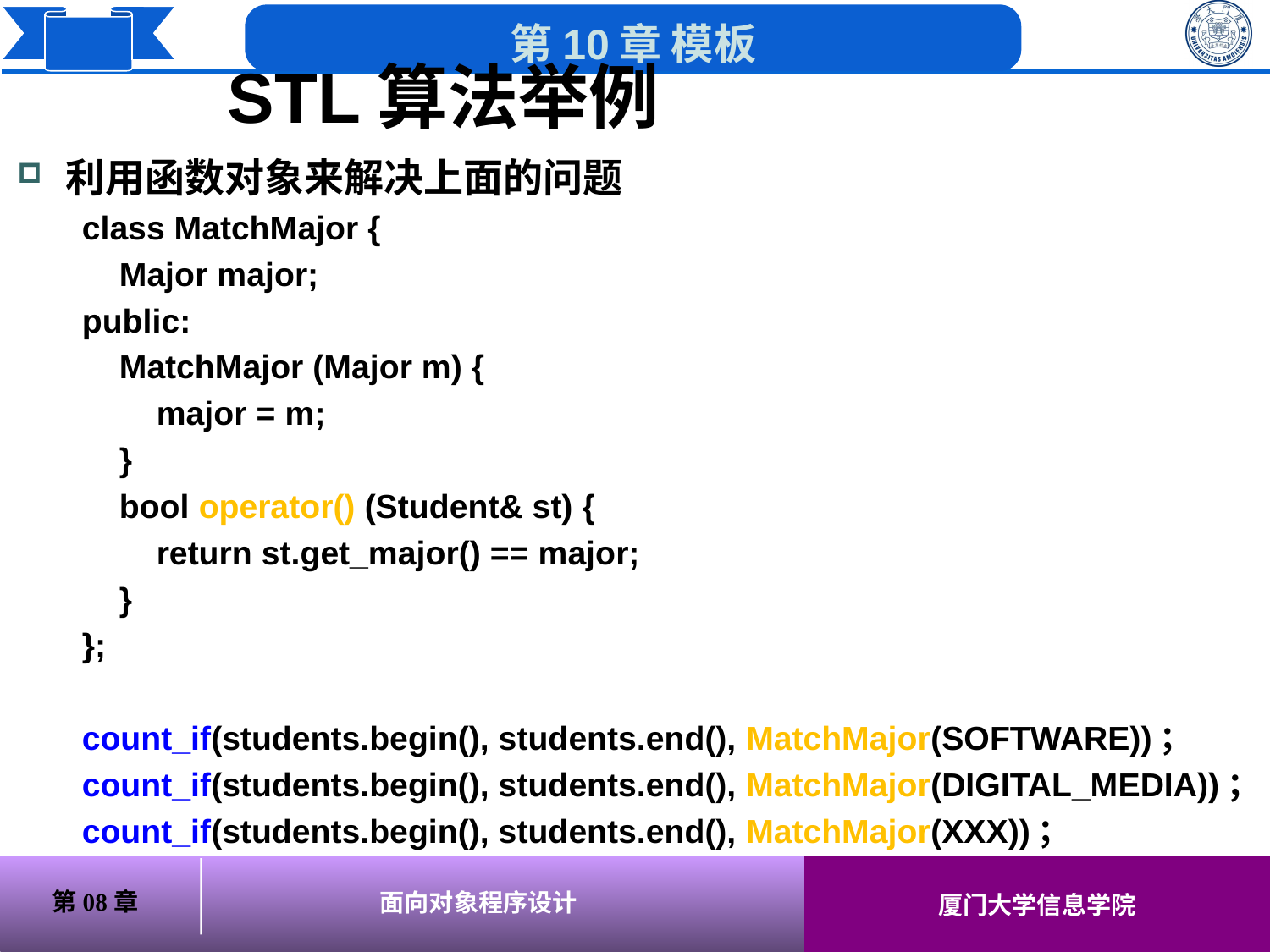

# STL算法举例
利用函数对象来解决上面的问题
class MatchMajor {
    Major major;
public:
    MatchMajor (Major m) {
        major = m;
    }
    bool operator() (Student& st) {
        return st.get_major() == major;
    }
};

count_if(students.begin(), students.end(), MatchMajor(SOFTWARE))；
count_if(students.begin(), students.end(), MatchMajor(DIGITAL_MEDIA))；
count_if(students.begin(), students.end(), MatchMajor(XXX))；
64